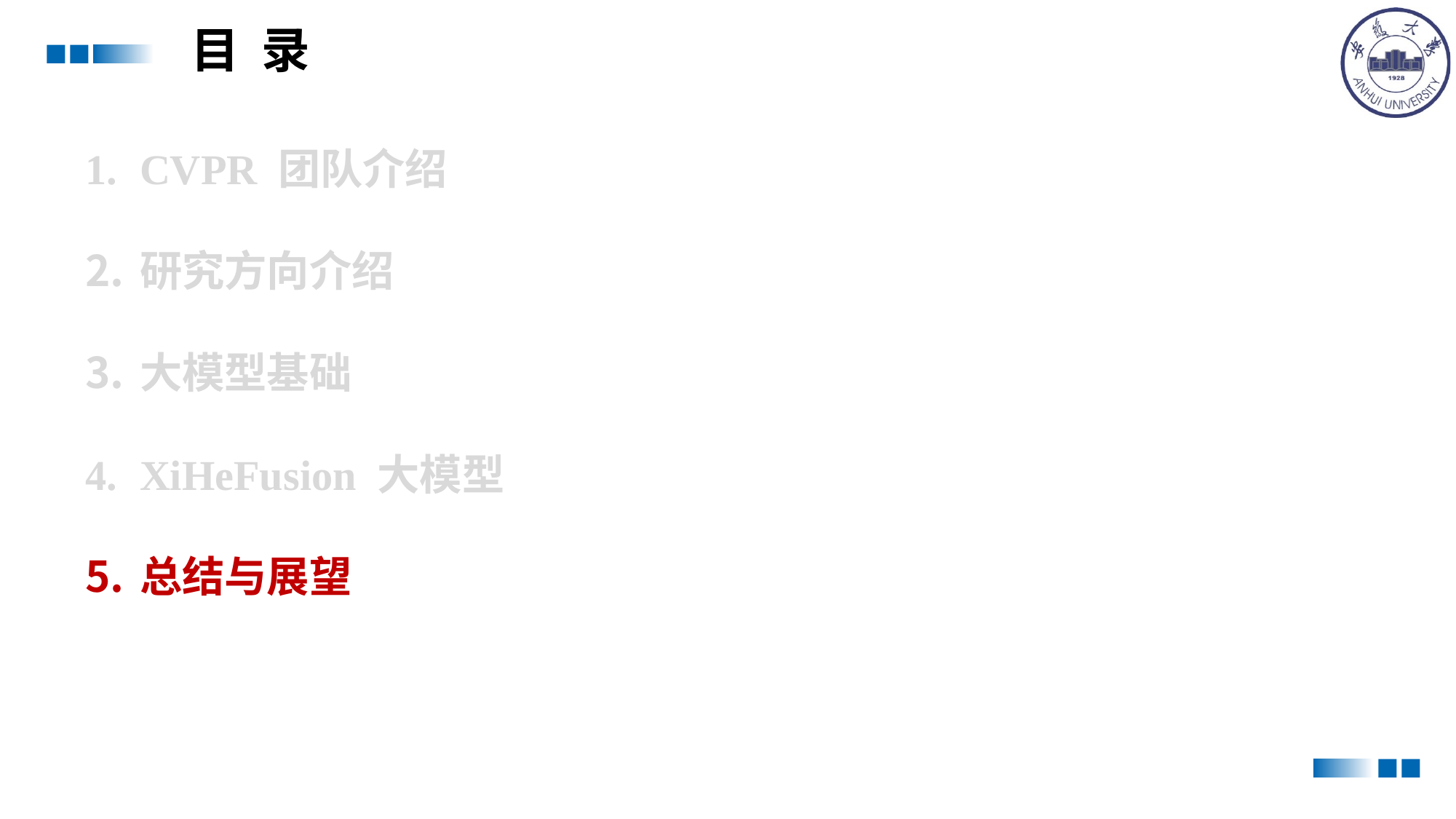

目  录
CVPR 团队介绍

研究方向介绍

大模型基础

XiHeFusion 大模型

总结与展望